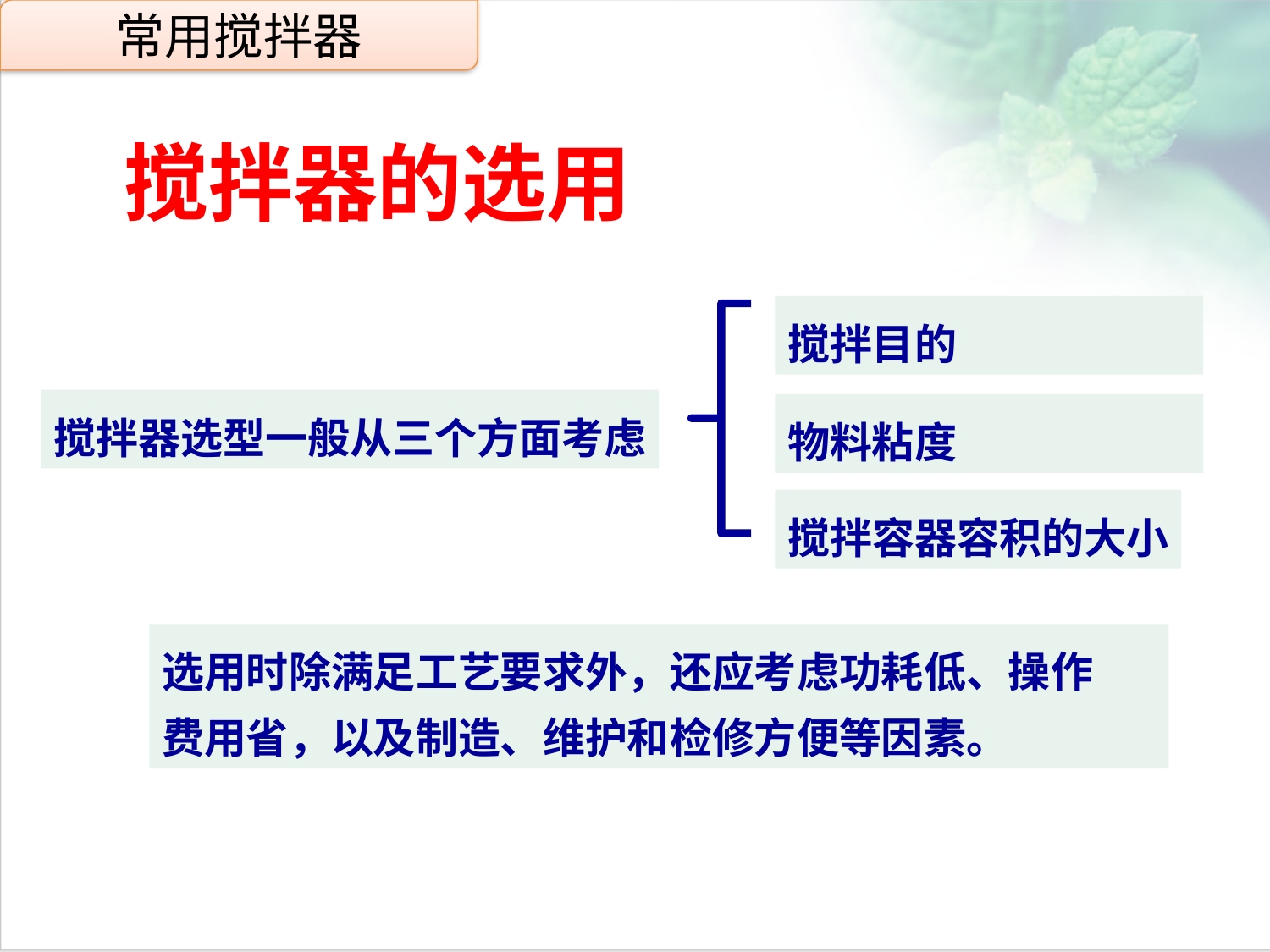

常用搅拌器
搅拌器的选用
点击添加文本
搅拌目的

搅拌器选型一般从三个方面考虑
物料粘度
点击添加文本
搅拌容器容积的大小
点击添加文本
选用时除满足工艺要求外，还应考虑功耗低、操作
费用省，以及制造、维护和检修方便等因素。
点击添加文本